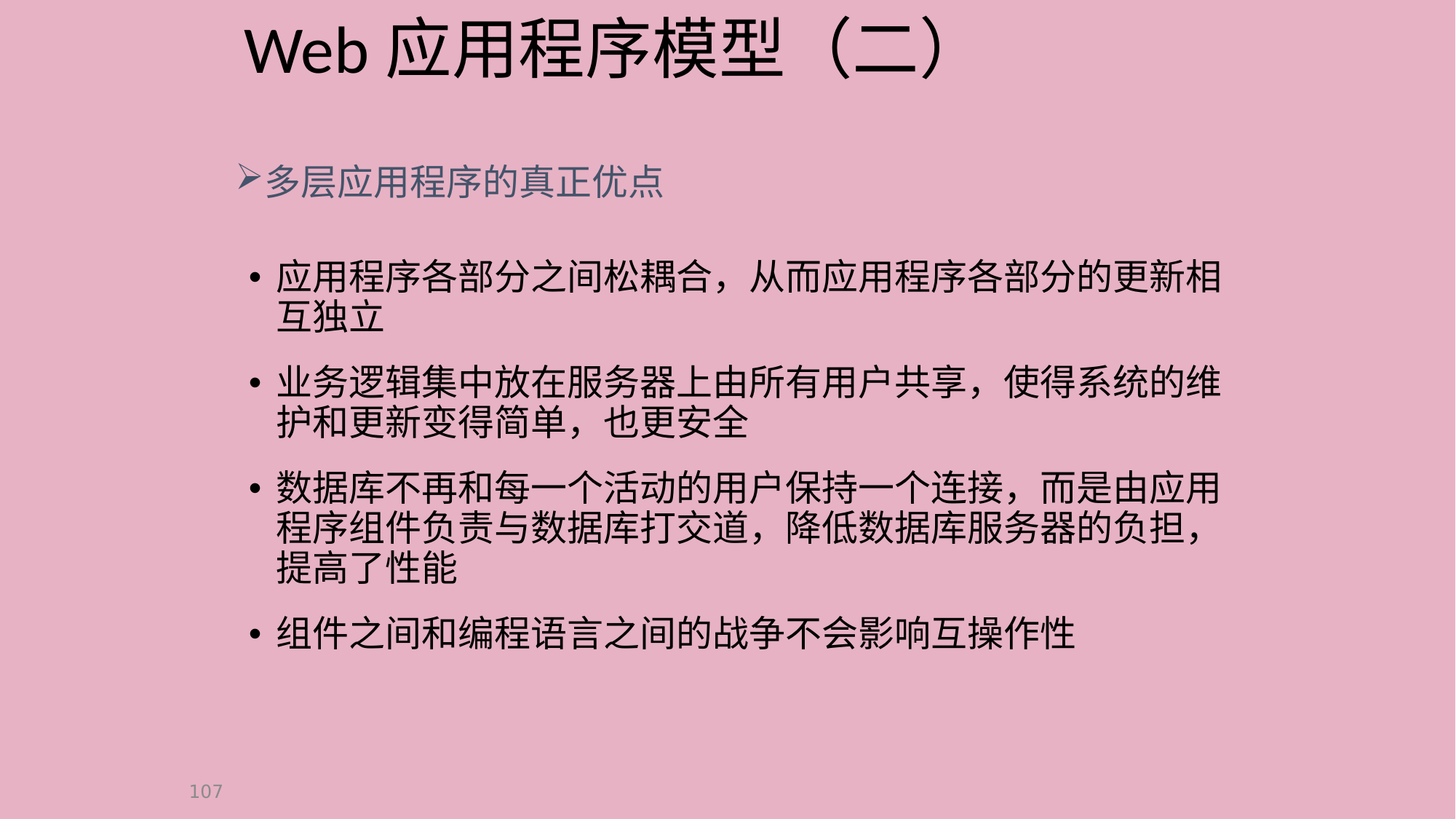

# Web应用程序模型（二）
多层应用程序的真正优点
应用程序各部分之间松耦合，从而应用程序各部分的更新相互独立
业务逻辑集中放在服务器上由所有用户共享，使得系统的维护和更新变得简单，也更安全
数据库不再和每一个活动的用户保持一个连接，而是由应用程序组件负责与数据库打交道，降低数据库服务器的负担，提高了性能
组件之间和编程语言之间的战争不会影响互操作性
107